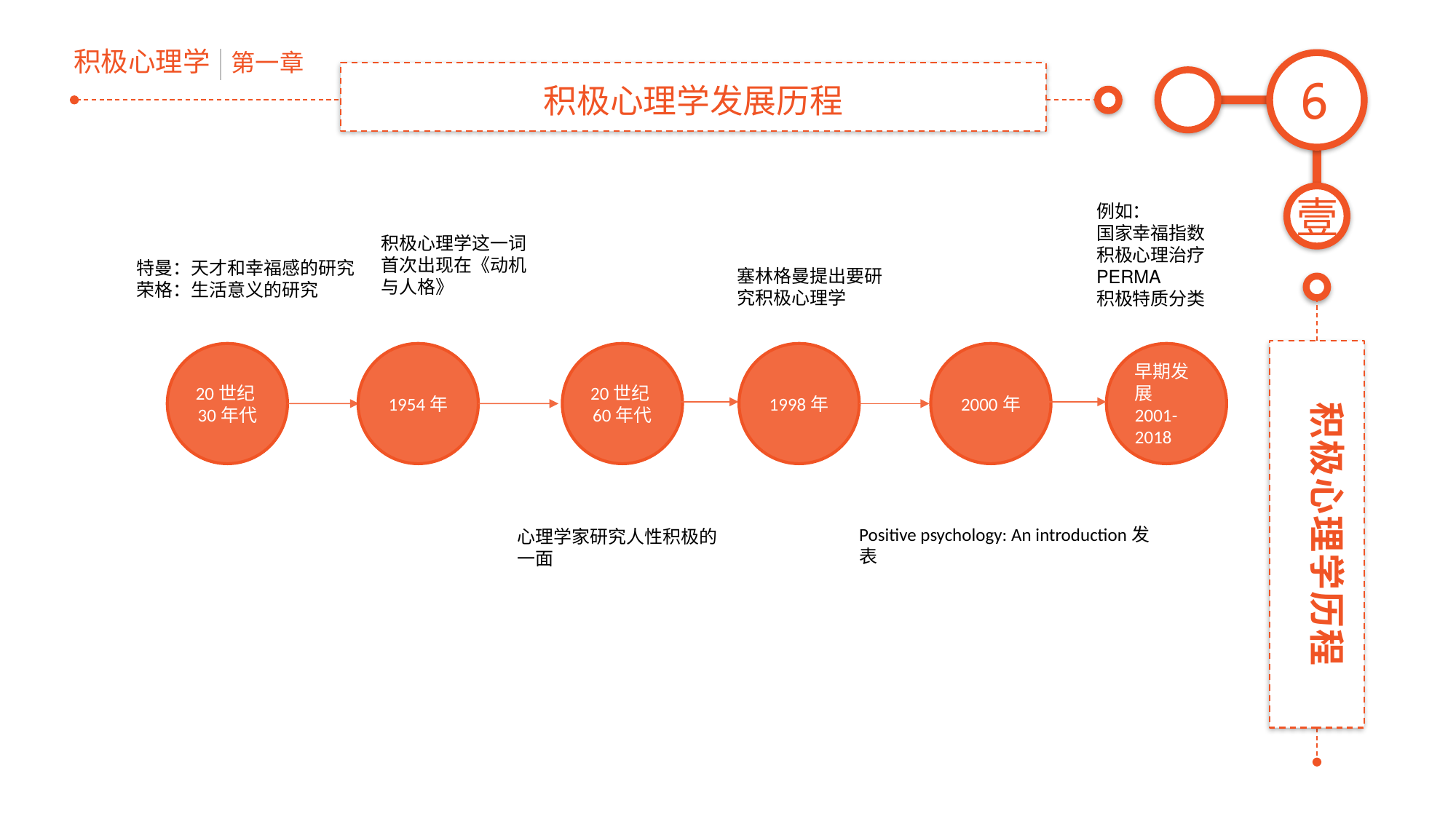

积极心理学发展历程
例如：
国家幸福指数
积极心理治疗
PERMA
积极特质分类
积极心理学这一词首次出现在《动机与人格》
特曼：天才和幸福感的研究
荣格：生活意义的研究
塞林格曼提出要研究积极心理学
20世纪30年代
1954年
20世纪60年代
1998年
2000年
早期发展 2001-2018
Positive psychology: An introduction发表
心理学家研究人性积极的一面